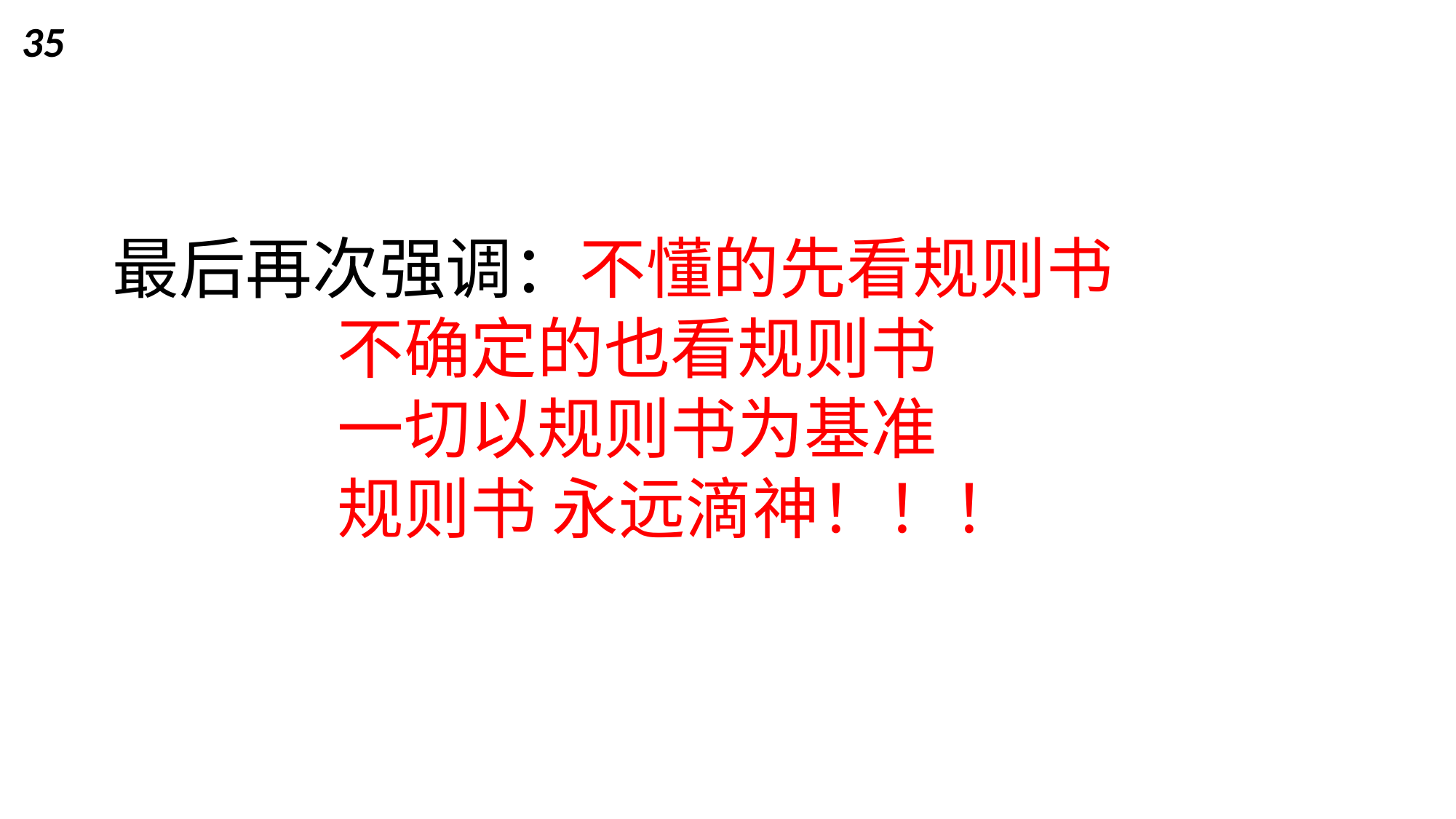

35
最后再次强调：不懂的先看规则书
              不确定的也看规则书
              一切以规则书为基准
              规则书 永远滴神！！！